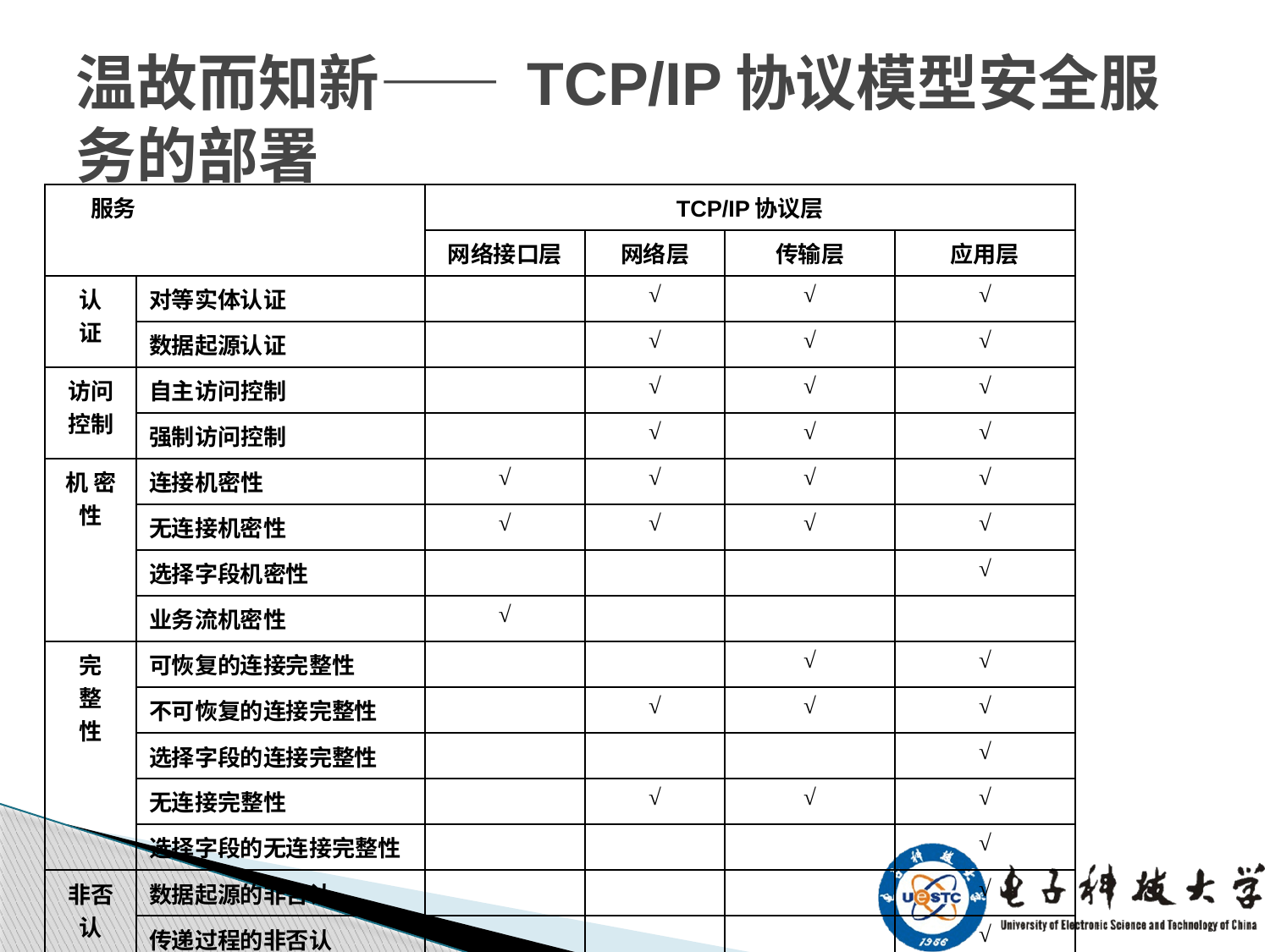

# 温故而知新—— TCP/IP协议模型安全服务的部署
| 服务 |  | TCP/IP协议层 |  |  |  |
| --- | --- | --- | --- | --- | --- |
|  |  | 网络接口层 | 网络层 | 传输层 | 应用层 |
| 认 证 | 对等实体认证 |  | √ | √ | √ |
|  | 数据起源认证 |  | √ | √ | √ |
| 访问控制 | 自主访问控制 |  | √ | √ | √ |
|  | 强制访问控制 |  | √ | √ | √ |
| 机 密 性 | 连接机密性 | √ | √ | √ | √ |
|  | 无连接机密性 | √ | √ | √ | √ |
|  | 选择字段机密性 |  |  |  | √ |
|  | 业务流机密性 | √ |  |  |  |
| 完 整 性 | 可恢复的连接完整性 |  |  | √ | √ |
|  | 不可恢复的连接完整性 |  | √ | √ | √ |
|  | 选择字段的连接完整性 |  |  |  | √ |
|  | 无连接完整性 |  | √ | √ | √ |
|  | 选择字段的无连接完整性 |  |  |  | √ |
| 非否认 | 数据起源的非否认 |  |  |  | √ |
|  | 传递过程的非否认 |  |  |  | √ |